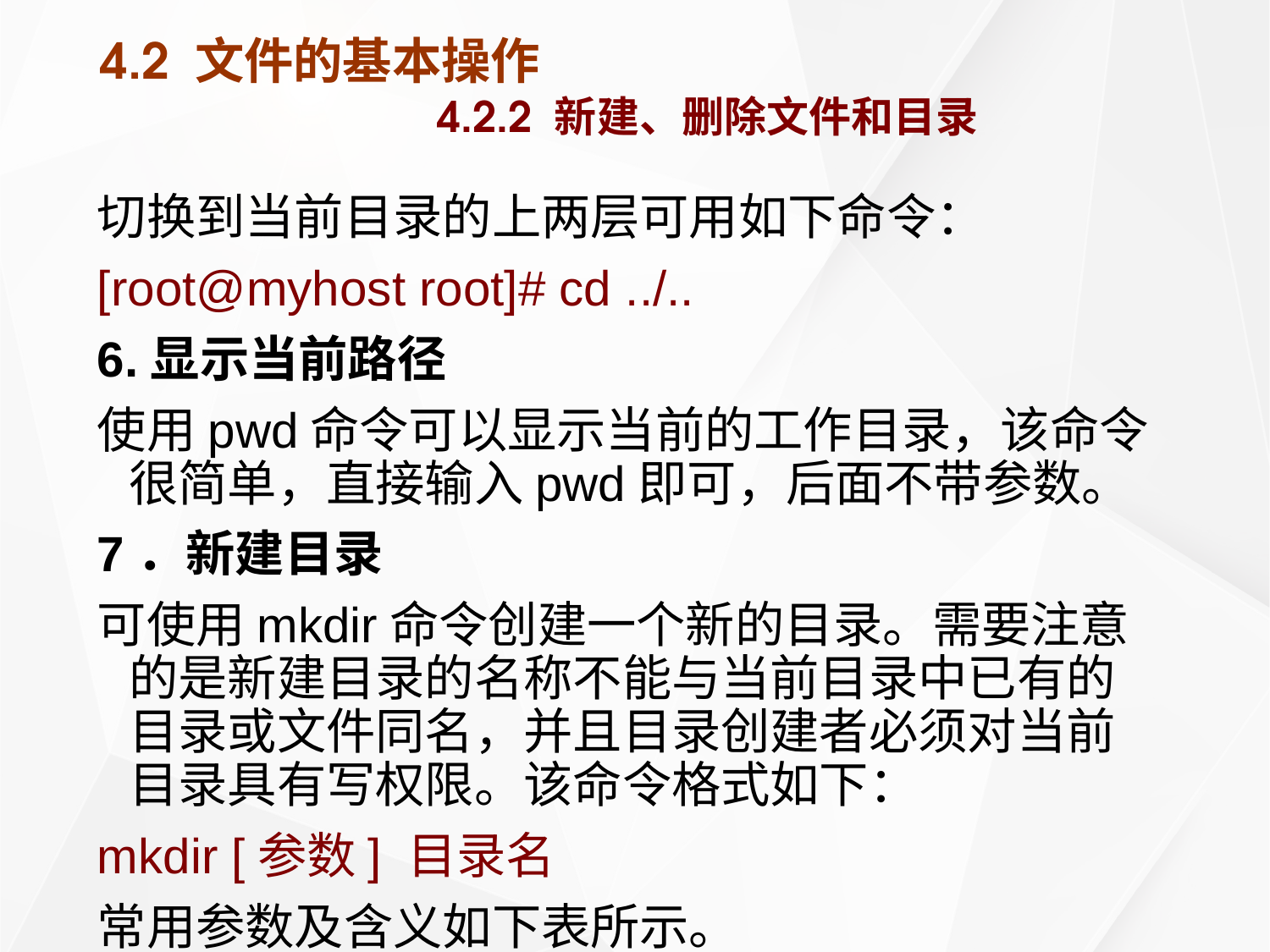

# 4.2 文件的基本操作 4.2.2 新建、删除文件和目录
切换到当前目录的上两层可用如下命令：
[root@myhost root]# cd ../..
6.显示当前路径
使用pwd命令可以显示当前的工作目录，该命令很简单，直接输入pwd即可，后面不带参数。
7．新建目录
可使用mkdir命令创建一个新的目录。需要注意的是新建目录的名称不能与当前目录中已有的目录或文件同名，并且目录创建者必须对当前目录具有写权限。该命令格式如下：
mkdir [参数] 目录名
常用参数及含义如下表所示。